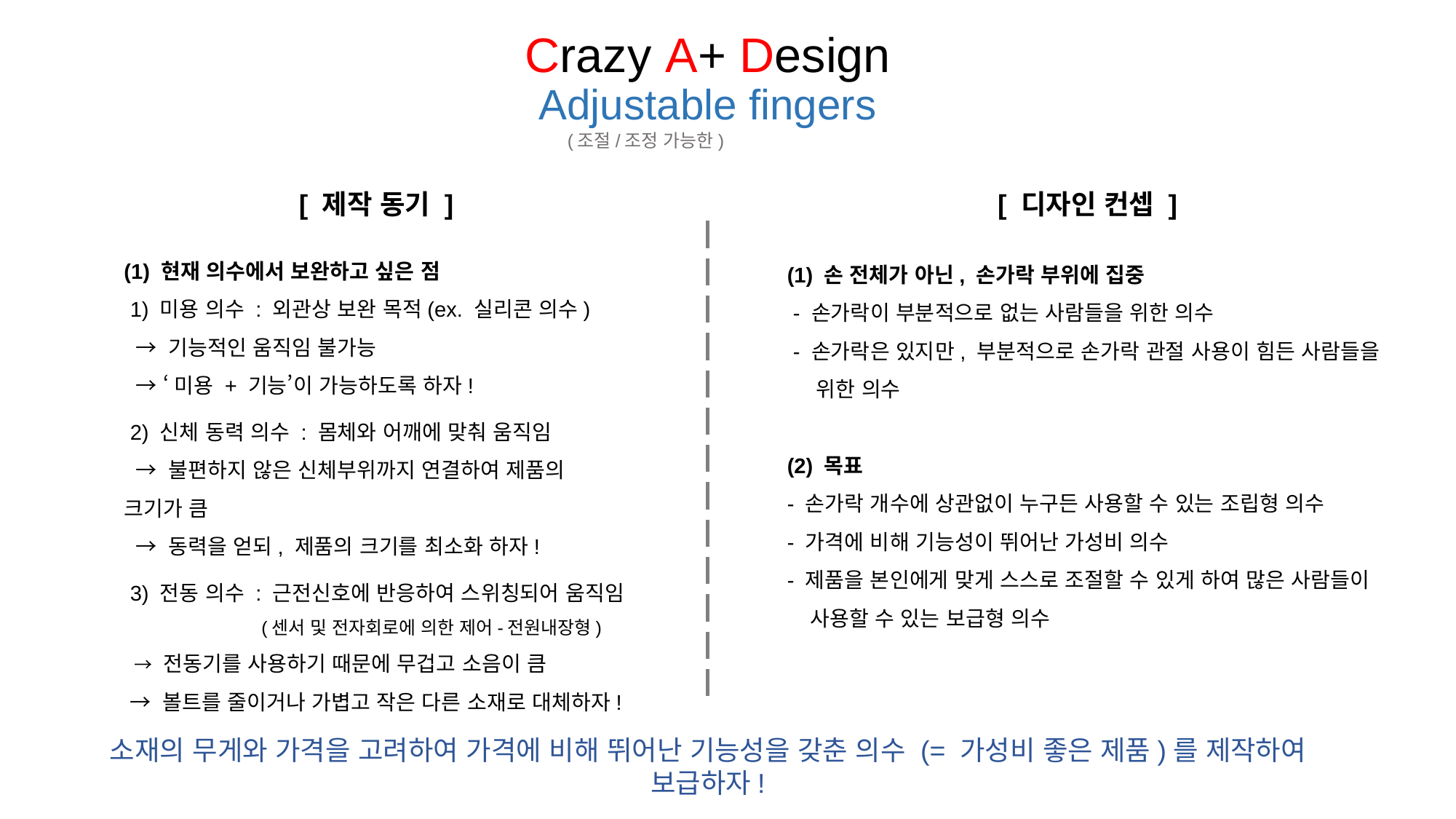

# Crazy A+ Design Adjustable fingers
(조절/조정 가능한)
[ 제작 동기 ]

(1) 현재 의수에서 보완하고 싶은 점
 1) 미용 의수 : 외관상 보완 목적(ex. 실리콘 의수)
  → 기능적인 움직임 불가능
  → ‘미용 + 기능’이 가능하도록 하자!

 2) 신체 동력 의수 : 몸체와 어깨에 맞춰 움직임
  → 불편하지 않은 신체부위까지 연결하여 제품의 크기가 큼
  → 동력을 얻되, 제품의 크기를 최소화 하자!

 3) 전동 의수 : 근전신호에 반응하여 스위칭되어 움직임
                           (센서 및 전자회로에 의한 제어-전원내장형)
  → 전동기를 사용하기 때문에 무겁고 소음이 큼
 → 볼트를 줄이거나 가볍고 작은 다른 소재로 대체하자!

[ 디자인 컨셉 ]

(1) 손 전체가 아닌, 손가락 부위에 집중
 - 손가락이 부분적으로 없는 사람들을 위한 의수
 - 손가락은 있지만, 부분적으로 손가락 관절 사용이 힘든 사람들을
    위한 의수

(2) 목표
- 손가락 개수에 상관없이 누구든 사용할 수 있는 조립형 의수
- 가격에 비해 기능성이 뛰어난 가성비 의수
- 제품을 본인에게 맞게 스스로 조절할 수 있게 하여 많은 사람들이
   사용할 수 있는 보급형 의수

소재의 무게와 가격을 고려하여 가격에 비해 뛰어난 기능성을 갖춘 의수 (= 가성비 좋은 제품)를 제작하여 보급하자!